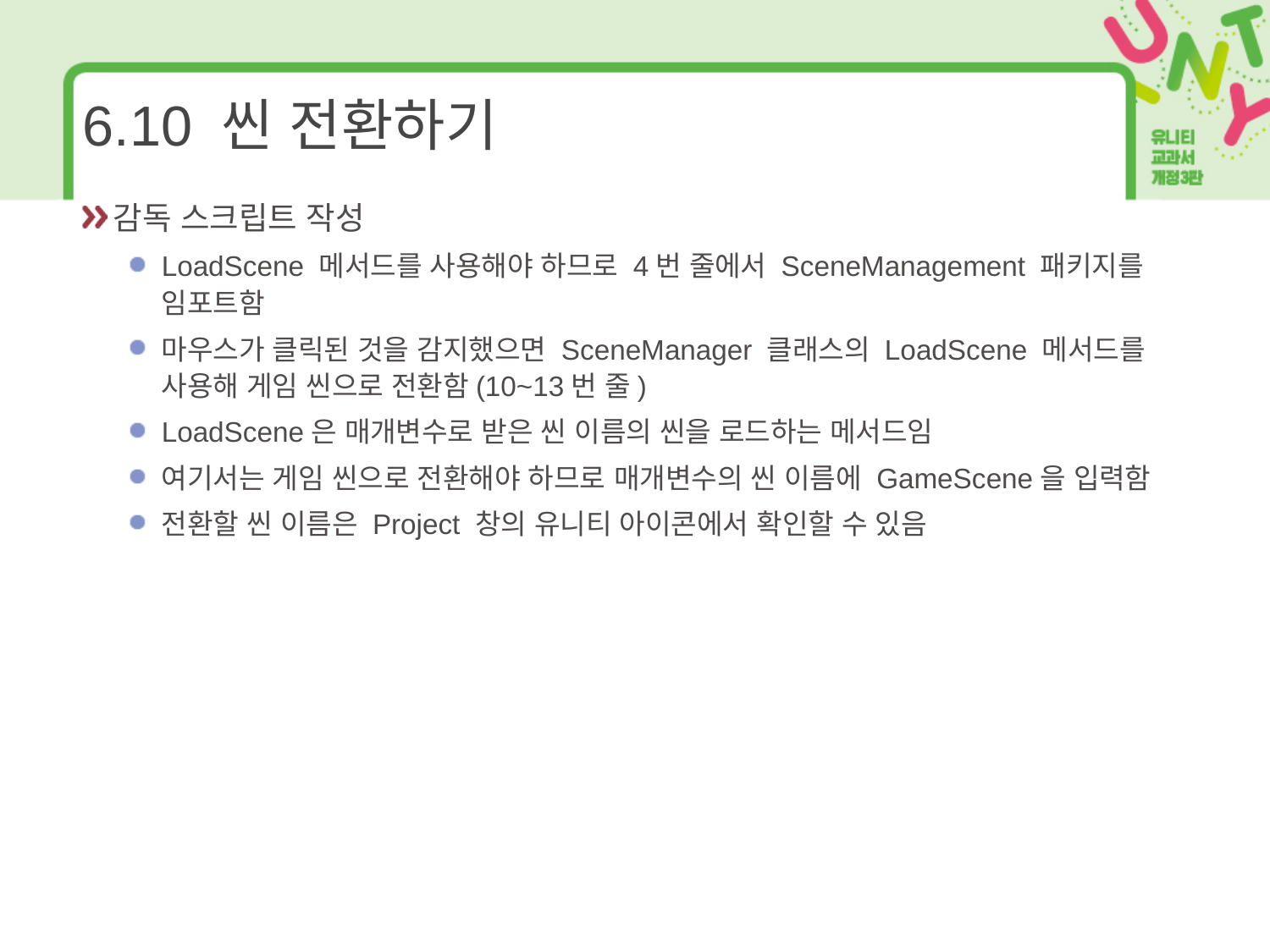

# 6.10 씬 전환하기
감독 스크립트 작성
LoadScene 메서드를 사용해야 하므로 4번 줄에서 SceneManagement 패키지를 임포트함
마우스가 클릭된 것을 감지했으면 SceneManager 클래스의 LoadScene 메서드를 사용해 게임 씬으로 전환함(10~13번 줄)
LoadScene은 매개변수로 받은 씬 이름의 씬을 로드하는 메서드임
여기서는 게임 씬으로 전환해야 하므로 매개변수의 씬 이름에 GameScene을 입력함
전환할 씬 이름은 Project 창의 유니티 아이콘에서 확인할 수 있음